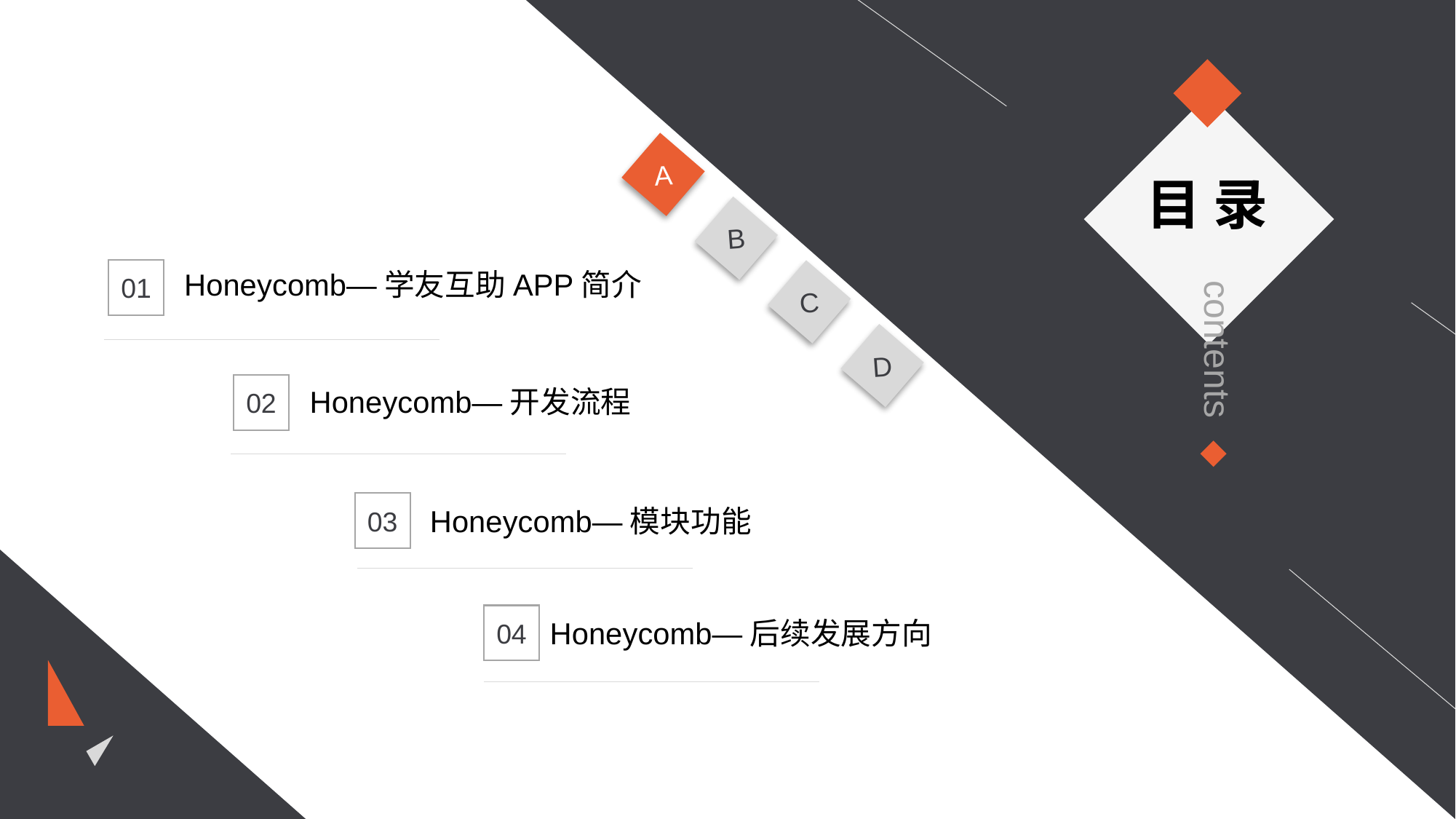

A
目 录
B
contents
01
Honeycomb—学友互助APP简介
C
D
02
Honeycomb—开发流程

03
Honeycomb—模块功能

04
Honeycomb—后续发展方向